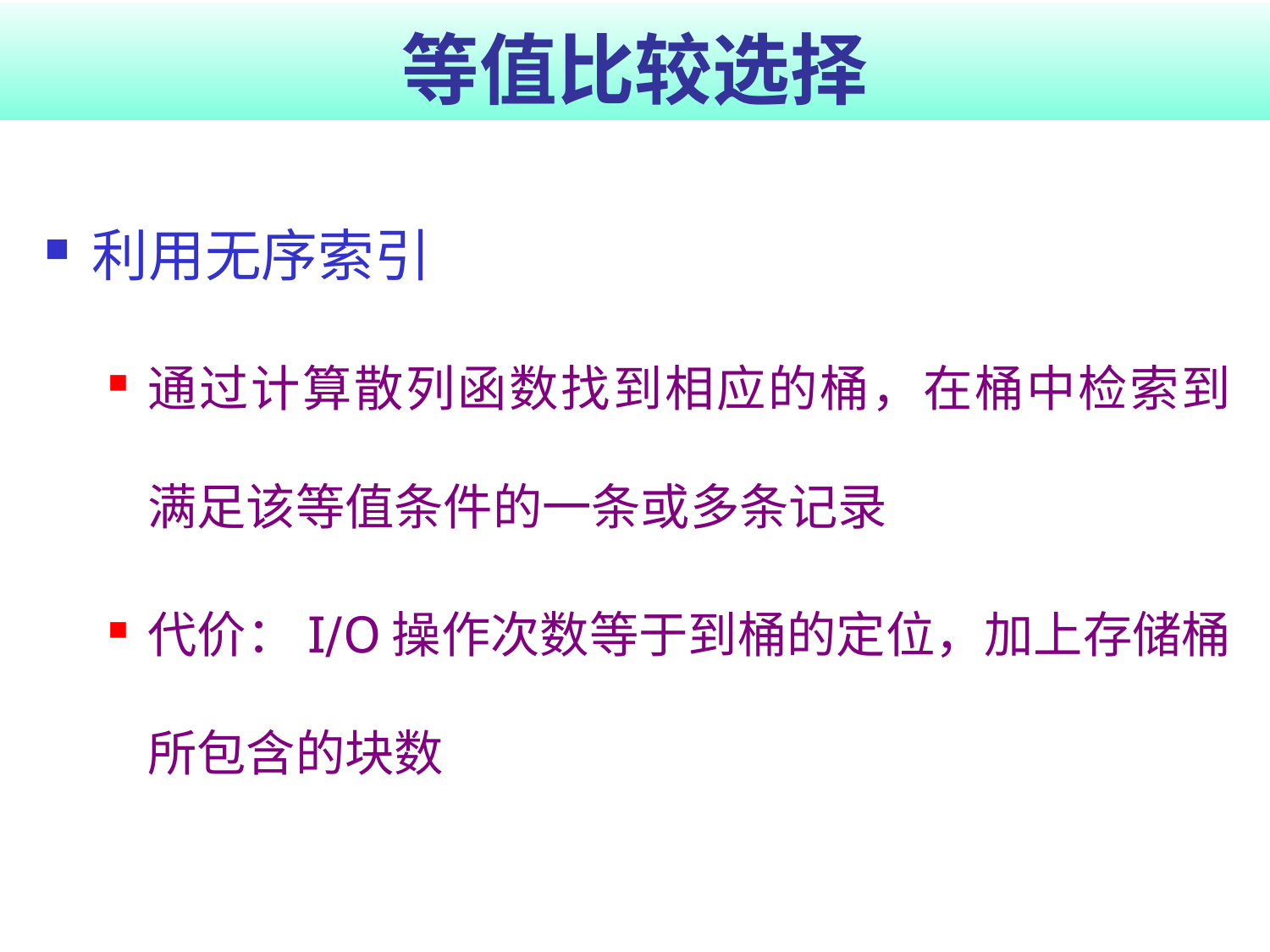

# 等值比较选择
利用无序索引
通过计算散列函数找到相应的桶，在桶中检索到满足该等值条件的一条或多条记录
代价：I/O操作次数等于到桶的定位，加上存储桶所包含的块数